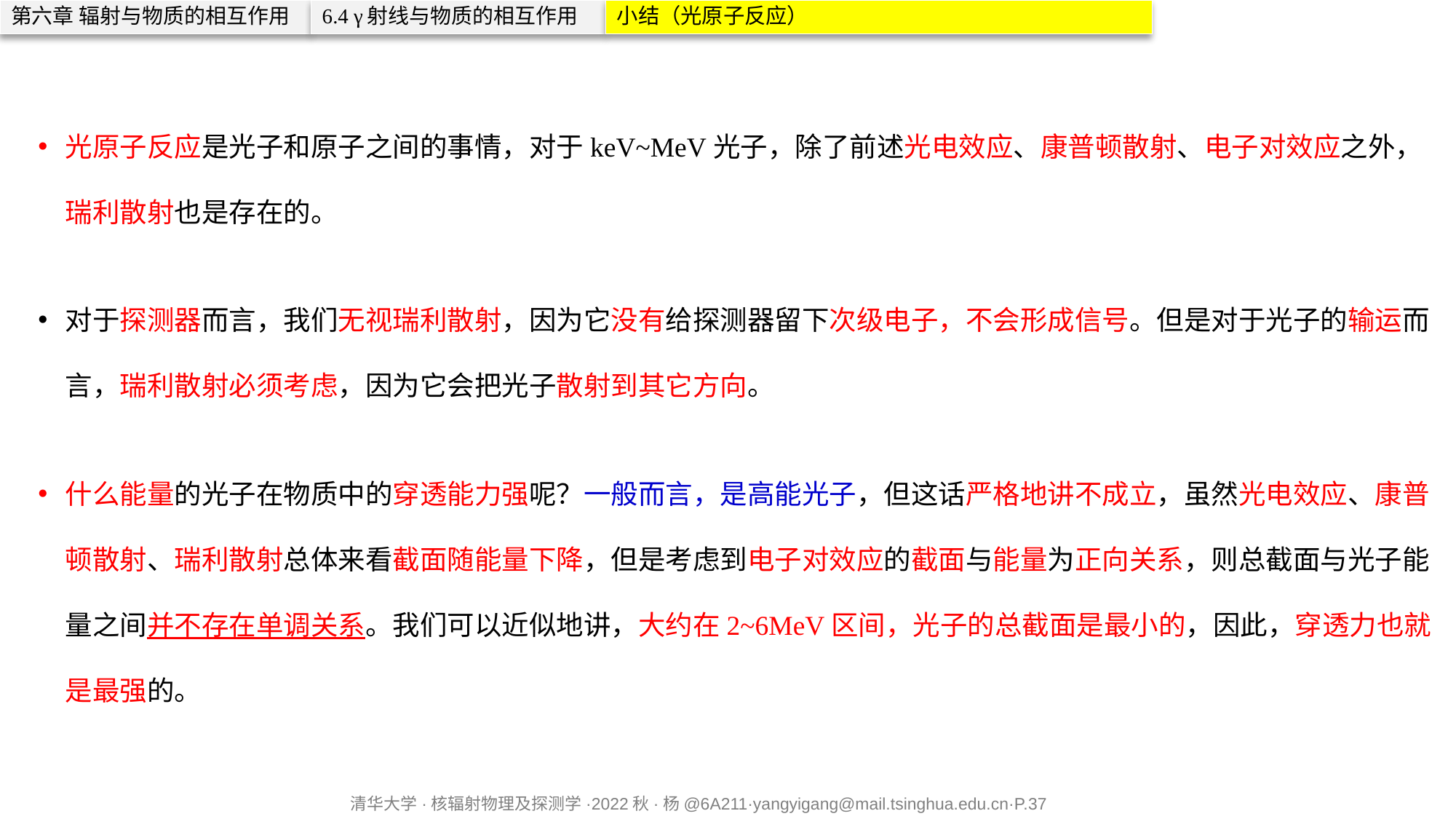

第六章 辐射与物质的相互作用
6.4 γ射线与物质的相互作用
小结（光原子反应）

光原子反应是光子和原子之间的事情，对于keV~MeV光子，除了前述光电效应、康普顿散射、电子对效应之外，瑞利散射也是存在的。
对于探测器而言，我们无视瑞利散射，因为它没有给探测器留下次级电子，不会形成信号。但是对于光子的输运而言，瑞利散射必须考虑，因为它会把光子散射到其它方向。
什么能量的光子在物质中的穿透能力强呢？一般而言，是高能光子，但这话严格地讲不成立，虽然光电效应、康普顿散射、瑞利散射总体来看截面随能量下降，但是考虑到电子对效应的截面与能量为正向关系，则总截面与光子能量之间并不存在单调关系。我们可以近似地讲，大约在2~6MeV区间，光子的总截面是最小的，因此，穿透力也就是最强的。